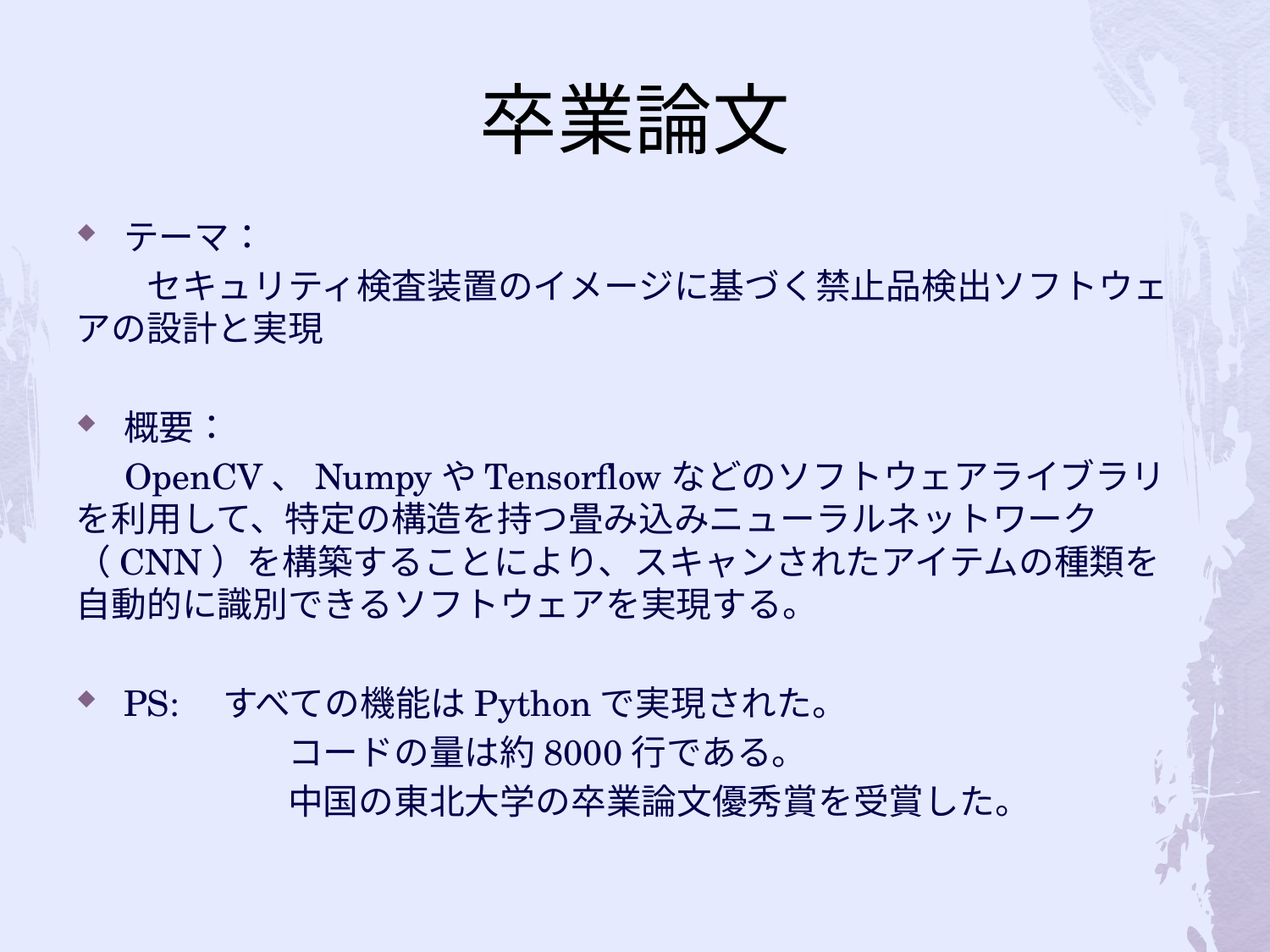

# 卒業論文
テーマ：
　　セキュリティ検査装置のイメージに基づく禁止品検出ソフトウェアの設計と実現

概要：
     OpenCV、NumpyやTensorflowなどのソフトウェアライブラリを利用して、特定の構造を持つ畳み込みニューラルネットワーク（CNN）を構築することにより、スキャンされたアイテムの種類を自動的に識別できるソフトウェアを実現する。

PS:　すべての機能はPythonで実現された。
　　　　　　コードの量は約8000行である。
　　　　　　中国の東北大学の卒業論文優秀賞を受賞した。